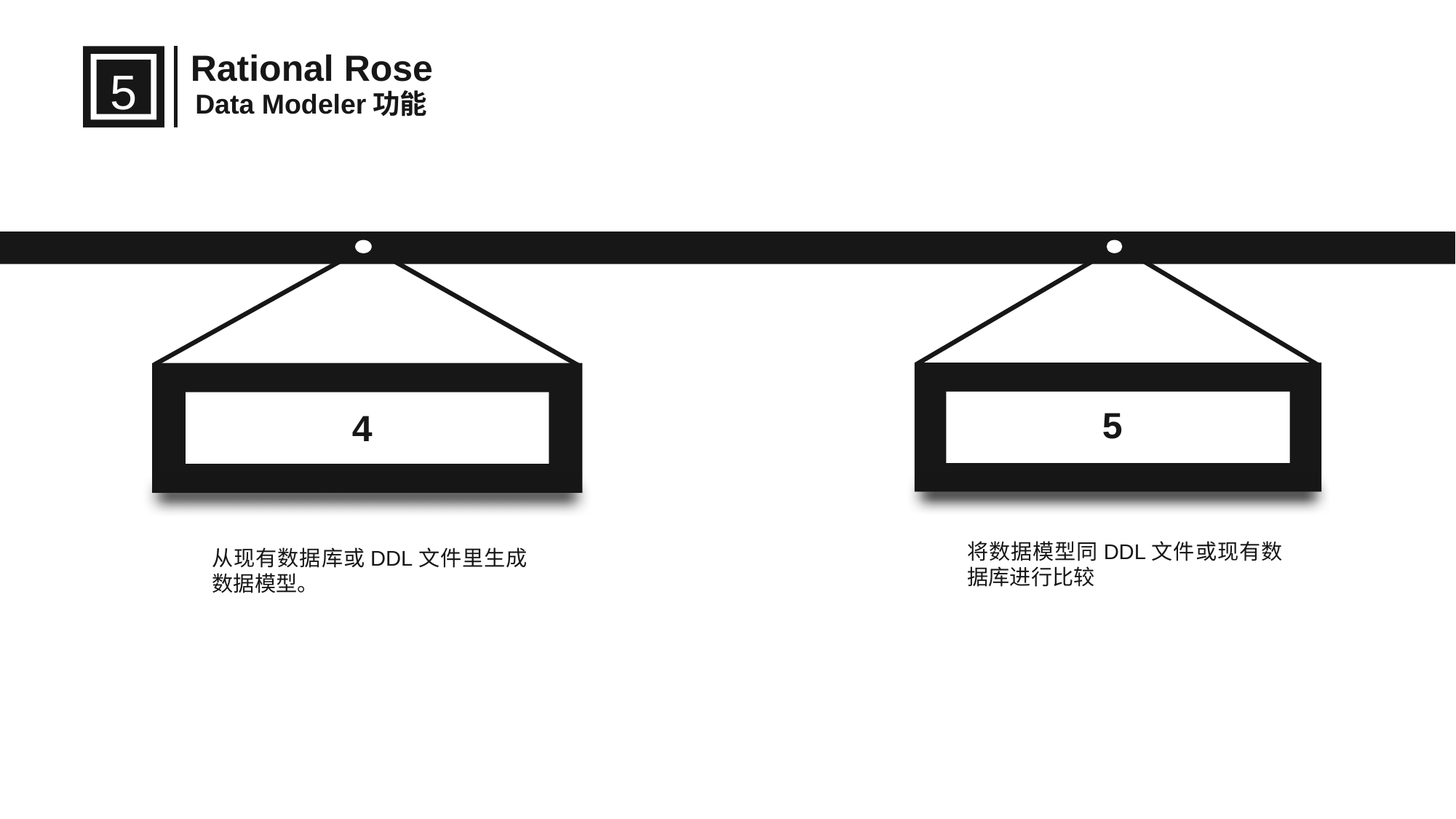

Rational Rose

5
Data Modeler功能

4

5

将数据模型同DDL文件或现有数据库进行比较
从现有数据库或DDL文件里生成数据模型。